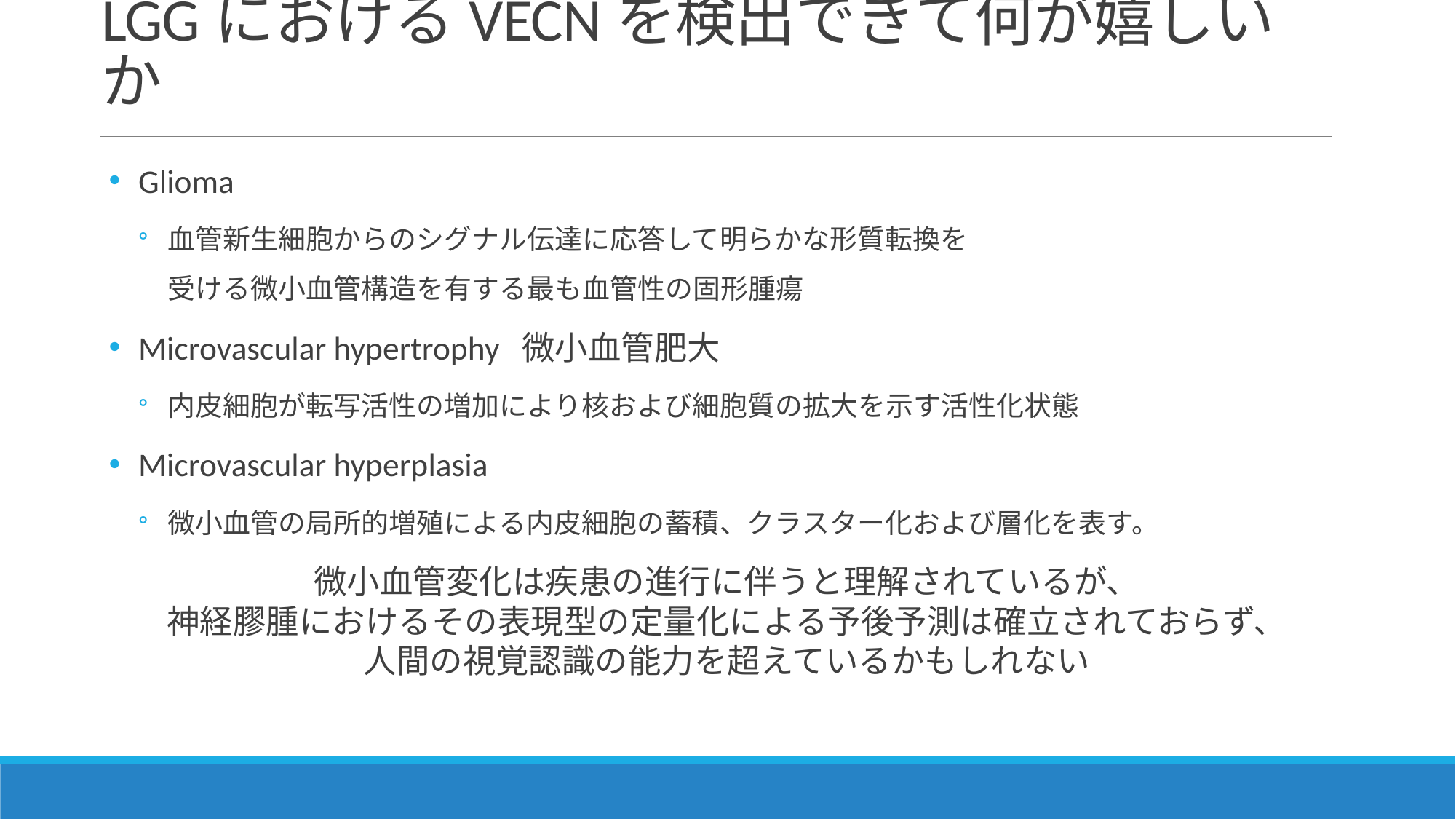

# LGGにおけるVECNを検出できて何が嬉しいか
Glioma
血管新生細胞からのシグナル伝達に応答して明らかな形質転換を
受ける微小血管構造を有する最も血管性の固形腫瘍
Microvascular hypertrophy  微小血管肥大
内皮細胞が転写活性の増加により核および細胞質の拡大を示す活性化状態
Microvascular hyperplasia
微小血管の局所的増殖による内皮細胞の蓄積、クラスター化および層化を表す。
微小血管変化は疾患の進行に伴うと理解されているが、
神経膠腫におけるその表現型の定量化による予後予測は確立されておらず、
人間の視覚認識の能力を超えているかもしれない